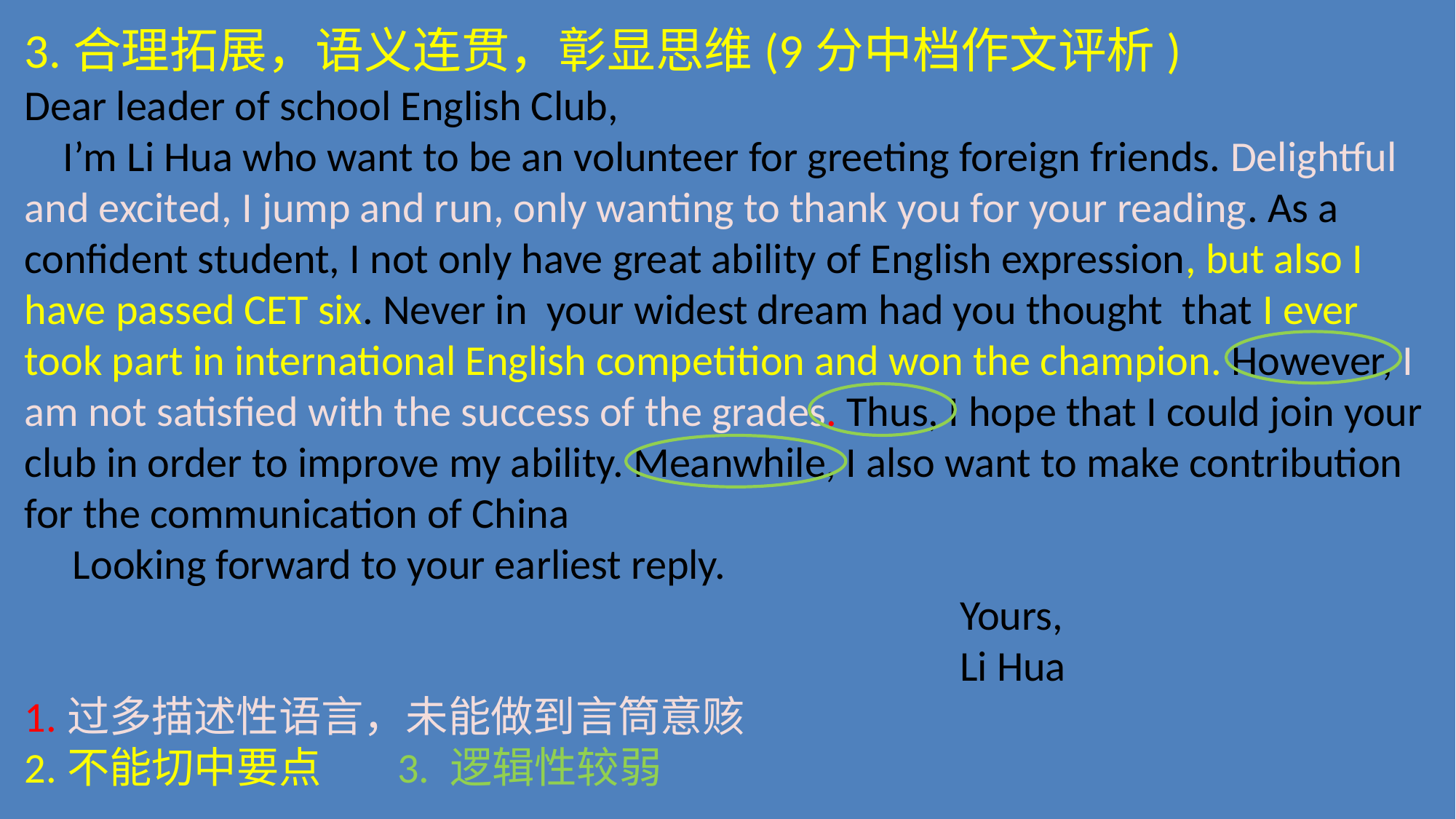

3.合理拓展，语义连贯，彰显思维(9分中档作文评析)
Dear leader of school English Club,
    I’m Li Hua who want to be an volunteer for greeting foreign friends. Delightful and excited, I jump and run, only wanting to thank you for your reading. As a confident student, I not only have great ability of English expression, but also I have passed CET six. Never in  your widest dream had you thought  that I ever took part in international English competition and won the champion. However, I am not satisfied with the success of the grades. Thus, I hope that I could join your club in order to improve my ability. Meanwhile, I also want to make contribution for the communication of China
     Looking forward to your earliest reply.
                                                                                                 Yours,
                                                                                                 Li Hua
1.过多描述性语言，未能做到言筒意赅
2.不能切中要点       3. 逻辑性较弱